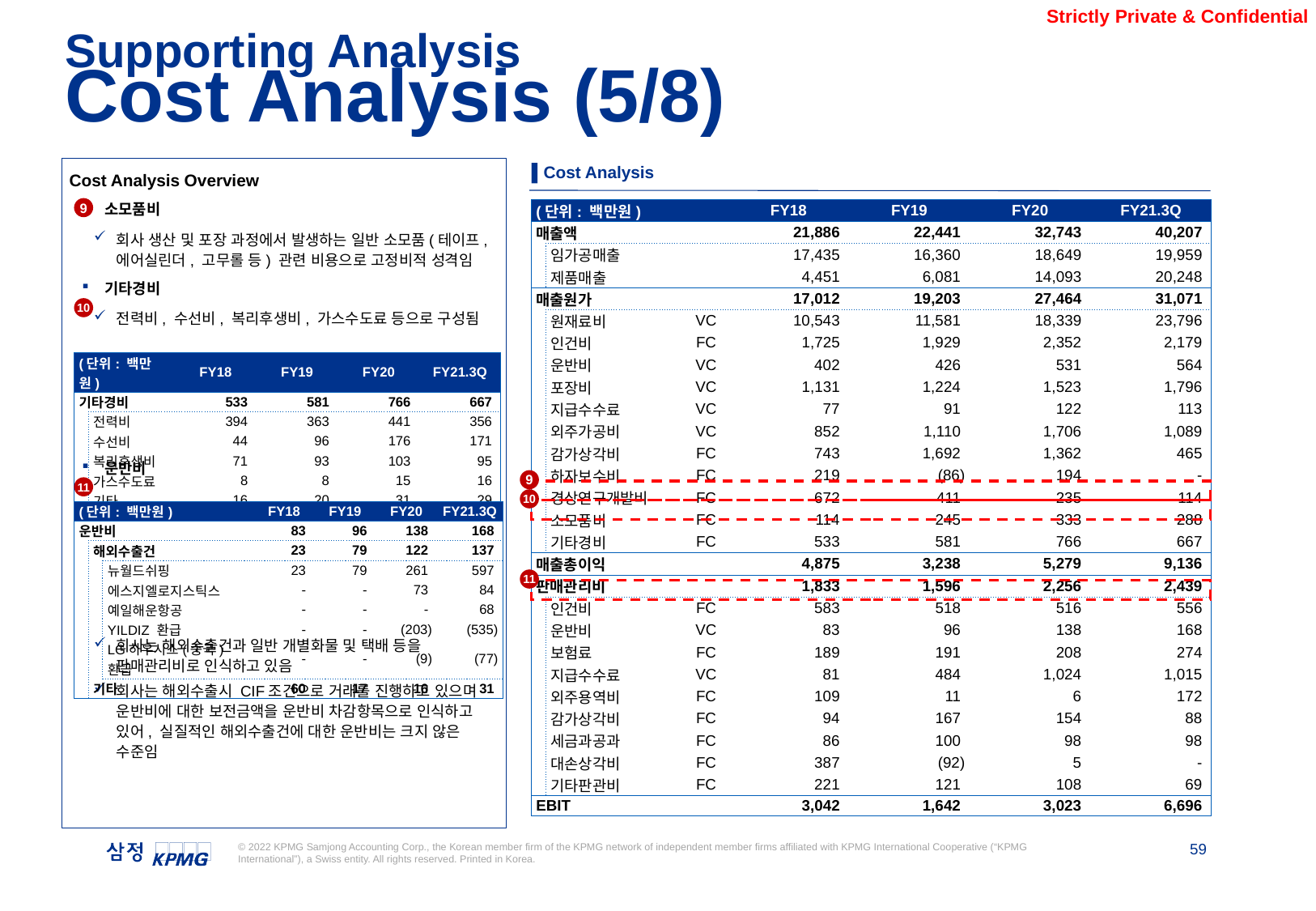

Supporting Analysis
Cost Analysis (5/8)
▌Cost Analysis
Cost Analysis Overview
소모품비
회사 생산 및 포장 과정에서 발생하는 일반 소모품(테이프, 에어실린더, 고무롤 등) 관련 비용으로 고정비적 성격임
기타경비
전력비, 수선비, 복리후생비, 가스수도료 등으로 구성됨

운반비

회사는 해외수출건과 일반 개별화물 및 택배 등을 판매관리비로 인식하고 있음
회사는 해외수출시 CIF조건으로 거래를 진행하고 있으며 운반비에 대한 보전금액을 운반비 차감항목으로 인식하고 있어, 실질적인 해외수출건에 대한 운반비는 크지 않은 수준임

9
| (단위: 백만원) |  |  | FY18 | FY19 | FY20 | FY21.3Q |
| --- | --- | --- | --- | --- | --- | --- |
| 매출액 |  |  | 21,886 | 22,441 | 32,743 | 40,207 |
|  | 임가공매출 |  | 17,435 | 16,360 | 18,649 | 19,959 |
|  | 제품매출 |  | 4,451 | 6,081 | 14,093 | 20,248 |
| 매출원가 |  |  | 17,012 | 19,203 | 27,464 | 31,071 |
|  | 원재료비 | VC | 10,543 | 11,581 | 18,339 | 23,796 |
|  | 인건비 | FC | 1,725 | 1,929 | 2,352 | 2,179 |
|  | 운반비 | VC | 402 | 426 | 531 | 564 |
|  | 포장비 | VC | 1,131 | 1,224 | 1,523 | 1,796 |
|  | 지급수수료 | VC | 77 | 91 | 122 | 113 |
|  | 외주가공비 | VC | 852 | 1,110 | 1,706 | 1,089 |
|  | 감가상각비 | FC | 743 | 1,692 | 1,362 | 465 |
|  | 하자보수비 | FC | 219 | (86) | 194 | - |
|  | 경상연구개발비 | FC | 672 | 411 | 235 | 114 |
|  | 소모품비 | FC | 114 | 245 | 333 | 288 |
|  | 기타경비 | FC | 533 | 581 | 766 | 667 |
| 매출총이익 |  |  | 4,875 | 3,238 | 5,279 | 9,136 |
| 판매관리비 |  |  | 1,833 | 1,596 | 2,256 | 2,439 |
|  | 인건비 | FC | 583 | 518 | 516 | 556 |
|  | 운반비 | VC | 83 | 96 | 138 | 168 |
|  | 보험료 | FC | 189 | 191 | 208 | 274 |
|  | 지급수수료 | VC | 81 | 484 | 1,024 | 1,015 |
|  | 외주용역비 | FC | 109 | 11 | 6 | 172 |
|  | 감가상각비 | FC | 94 | 167 | 154 | 88 |
|  | 세금과공과 | FC | 86 | 100 | 98 | 98 |
|  | 대손상각비 | FC | 387 | (92) | 5 | - |
|  | 기타판관비 | FC | 221 | 121 | 108 | 69 |
| EBIT |  |  | 3,042 | 1,642 | 3,023 | 6,696 |
10
| (단위: 백만원) |  | FY18 | FY19 | FY20 | FY21.3Q |
| --- | --- | --- | --- | --- | --- |
| 기타경비 |  | 533 | 581 | 766 | 667 |
|  | 전력비 | 394 | 363 | 441 | 356 |
|  | 수선비 | 44 | 96 | 176 | 171 |
|  | 복리후생비 | 71 | 93 | 103 | 95 |
|  | 가스수도료 | 8 | 8 | 15 | 16 |
|  | 기타 | 16 | 20 | 31 | 29 |
9
11

10

| (단위: 백만원) |  |  | FY18 | FY19 | FY20 | FY21.3Q |
| --- | --- | --- | --- | --- | --- | --- |
| 운반비 |  |  | 83 | 96 | 138 | 168 |
|  | 해외수출건 |  | 23 | 79 | 122 | 137 |
|  |  | 뉴월드쉬핑 | 23 | 79 | 261 | 597 |
|  |  | 에스지엘로지스틱스 | - | - | 73 | 84 |
|  |  | 예일해운항공 | - | - | - | 68 |
|  |  | YILDIZ 환급 | - | - | (203) | (535) |
|  |  | LG하우시스(중국) 환급 | - | - | (9) | (77) |
|  | 기타 |  | 60 | 17 | 16 | 31 |
11